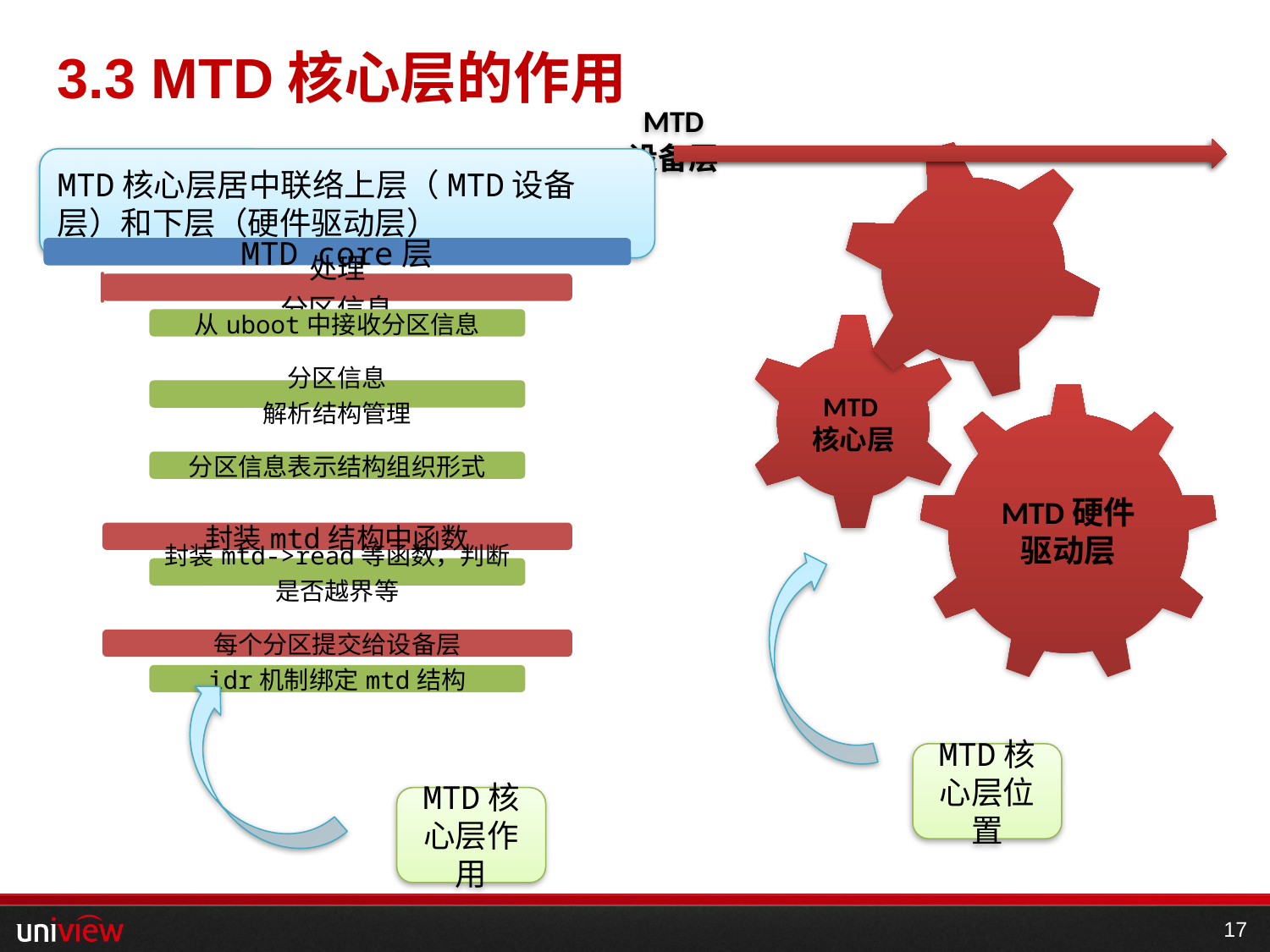

# 3.3 MTD核心层的作用
MTD硬件
驱动层
MTD核心层
MTD
设备层

MTD核心层居中联络上层（MTD设备层）和下层（硬件驱动层）

从uboot中接收分区信息
分区信息
解析结构管理
封装mtd结构中函数
封装mtd->read等函数，判断是否越界等
分区信息表示结构组织形式
每个分区提交给设备层
idr机制绑定mtd结构

MTD核心层位置
MTD核心层作用